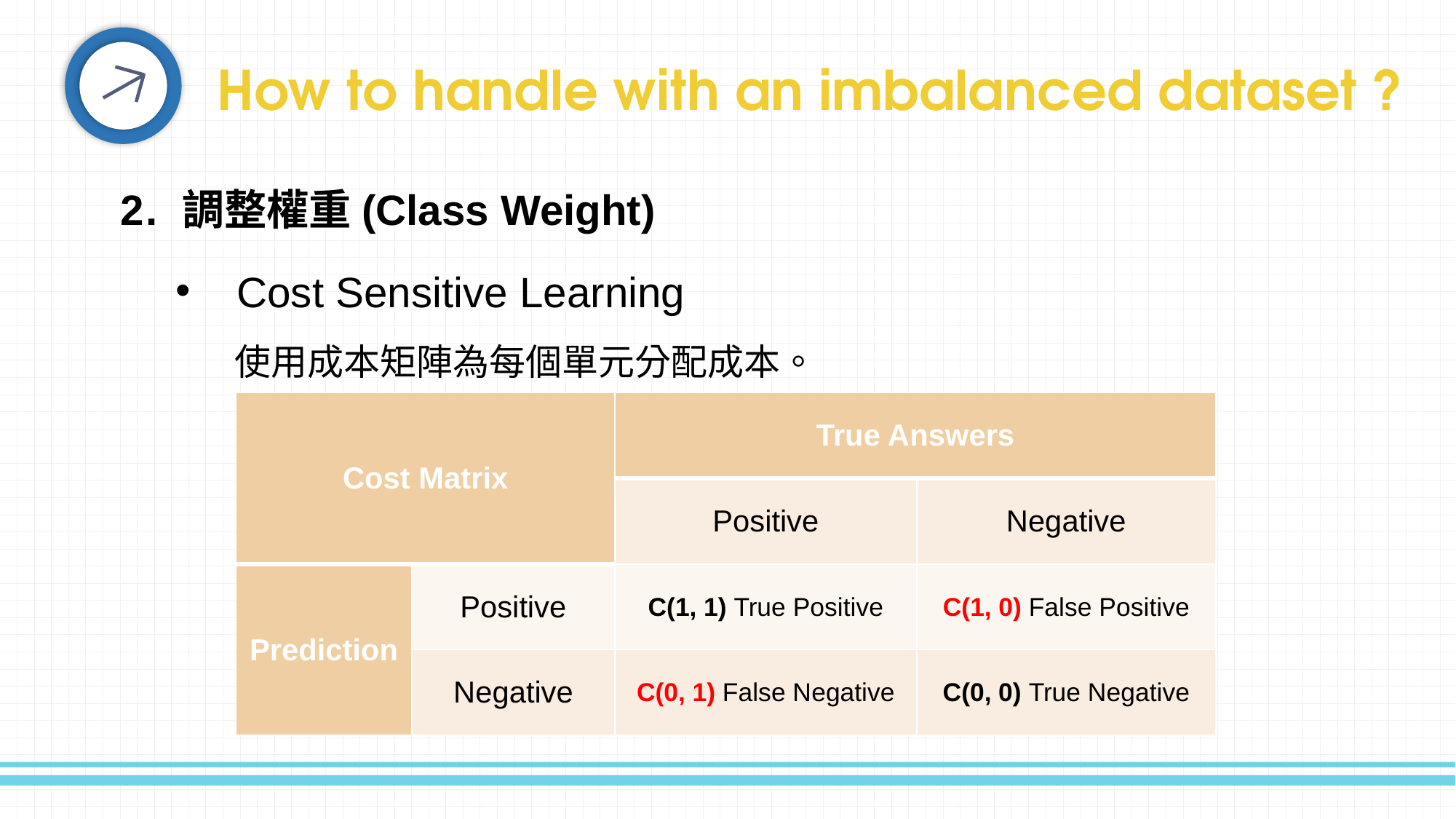

How to handle with an imbalanced dataset ?
調整權重(Class Weight)
Cost Sensitive Learning
使用成本矩陣為每個單元分配成本。
| Cost Matrix |  | True Answers |  |
| --- | --- | --- | --- |
|  |  | Positive | Negative |
| Prediction | Positive | C(1, 1) True Positive | C(1, 0) False Positive |
|  | Negative | C(0, 1) False Negative | C(0, 0) True Negative |